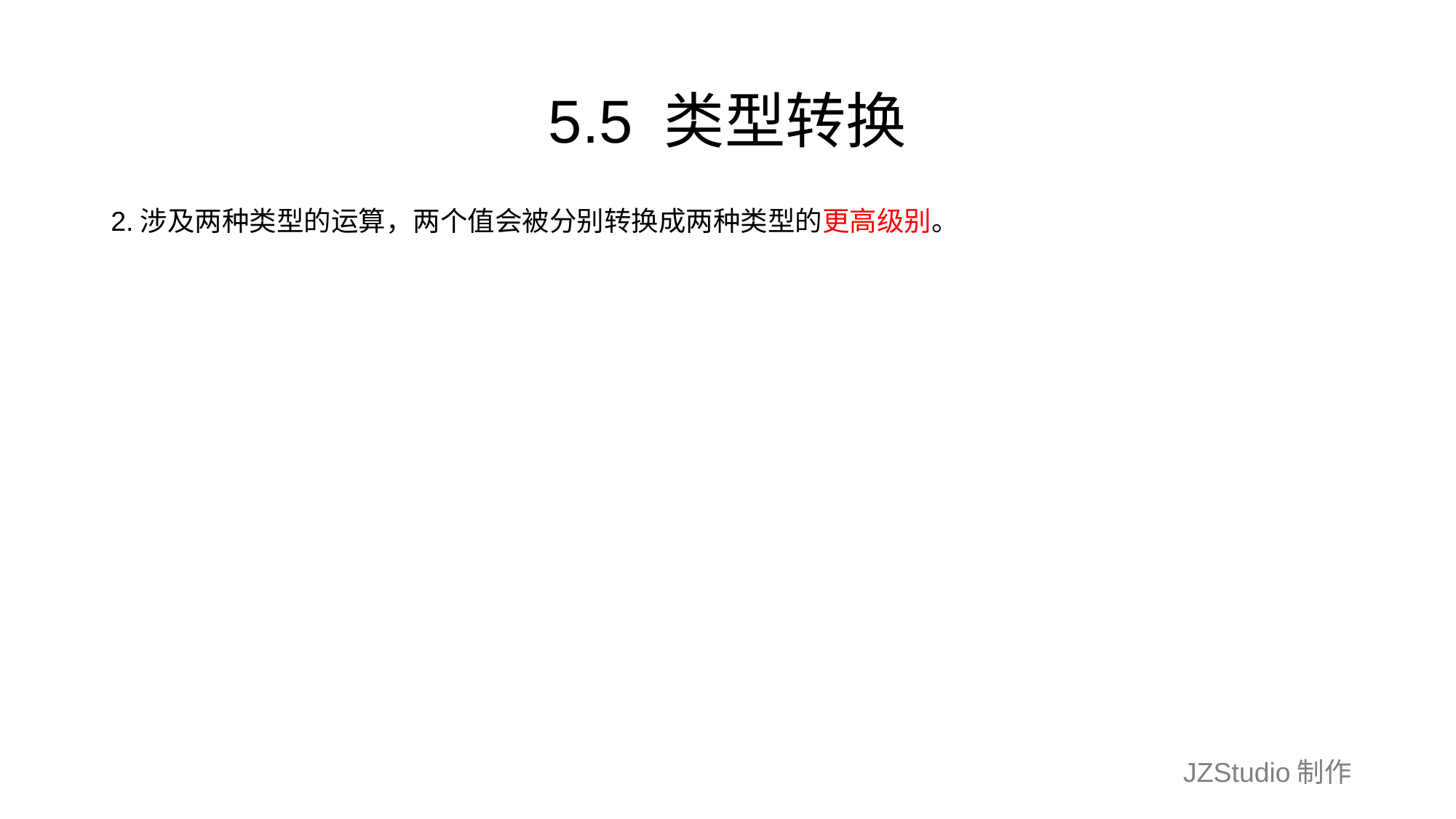

# 5.5 类型转换
2.涉及两种类型的运算，两个值会被分别转换成两种类型的更高级别。